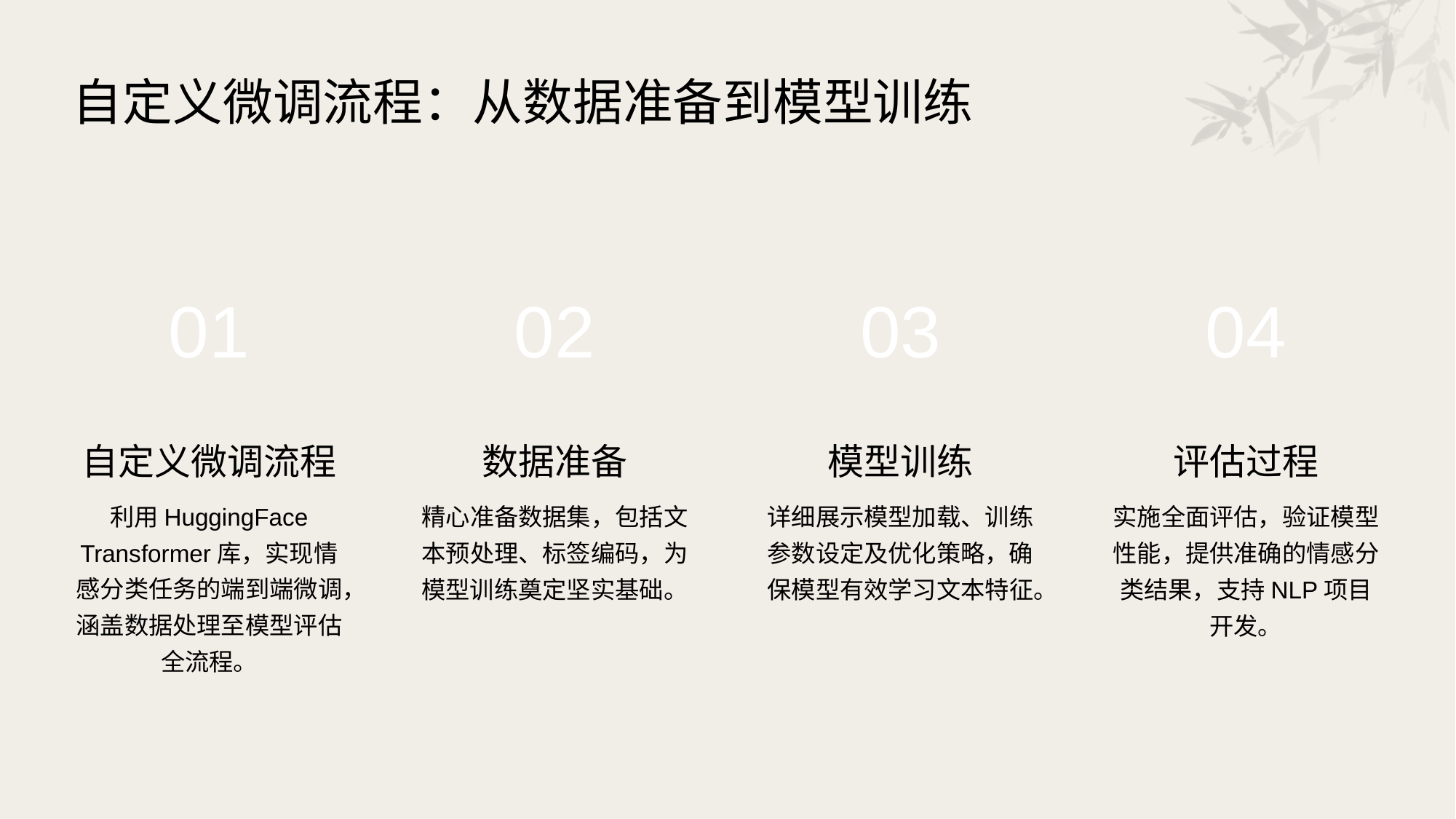

自定义微调流程：从数据准备到模型训练

01
02
03
04
自定义微调流程
数据准备
模型训练
评估过程
利用HuggingFace Transformer库，实现情感分类任务的端到端微调，涵盖数据处理至模型评估全流程。
精心准备数据集，包括文本预处理、标签编码，为模型训练奠定坚实基础。
详细展示模型加载、训练参数设定及优化策略，确保模型有效学习文本特征。
实施全面评估，验证模型性能，提供准确的情感分类结果，支持NLP项目开发。